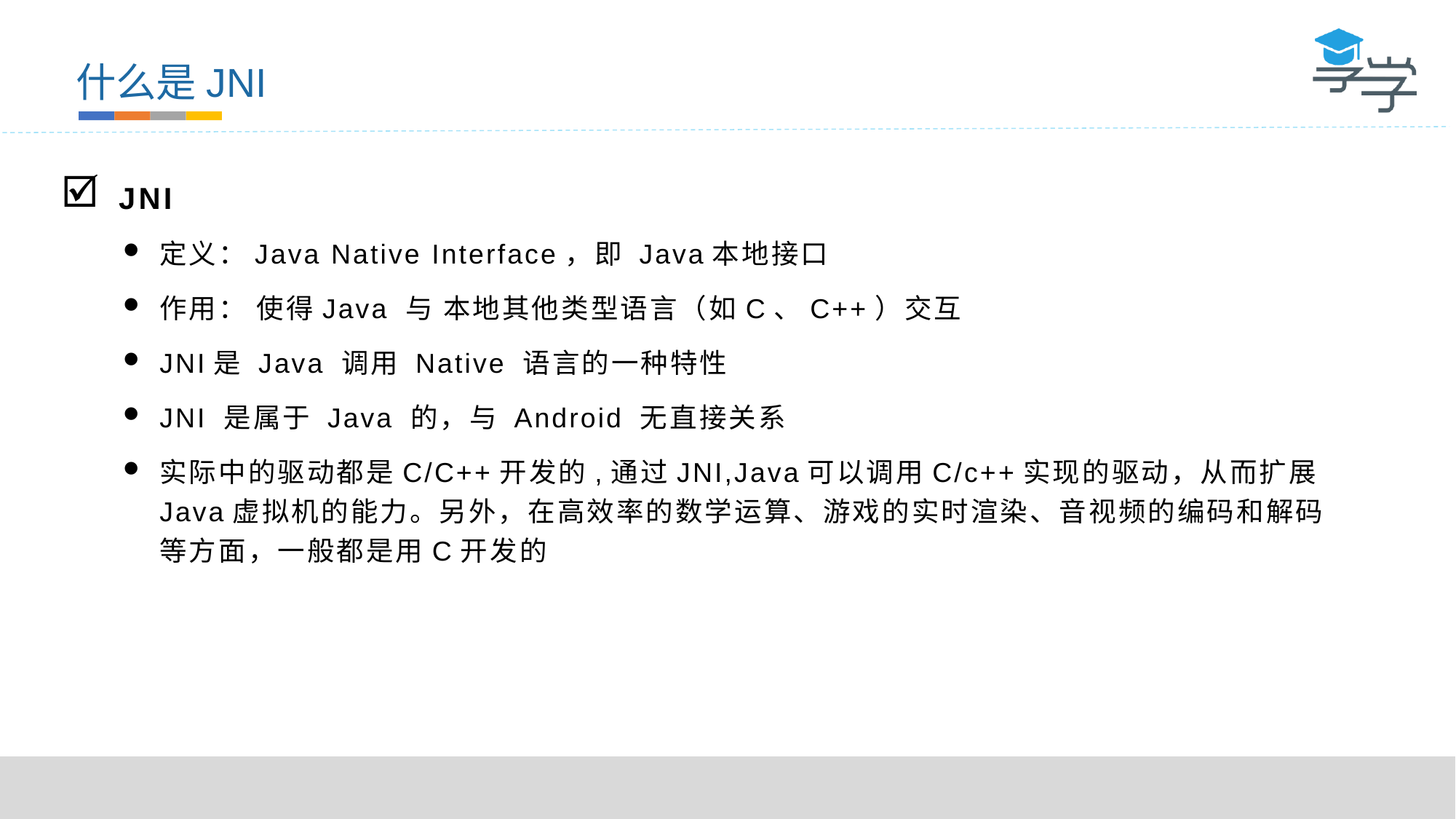

什么是JNI

JNI
定义：Java Native Interface，即 Java本地接口
作用： 使得Java 与 本地其他类型语言（如C、C++）交互
JNI是 Java 调用 Native 语言的一种特性
JNI 是属于 Java 的，与 Android 无直接关系
实际中的驱动都是C/C++开发的,通过JNI,Java可以调用C/c++实现的驱动，从而扩展Java虚拟机的能力。另外，在高效率的数学运算、游戏的实时渲染、音视频的编码和解码等方面，一般都是用C开发的